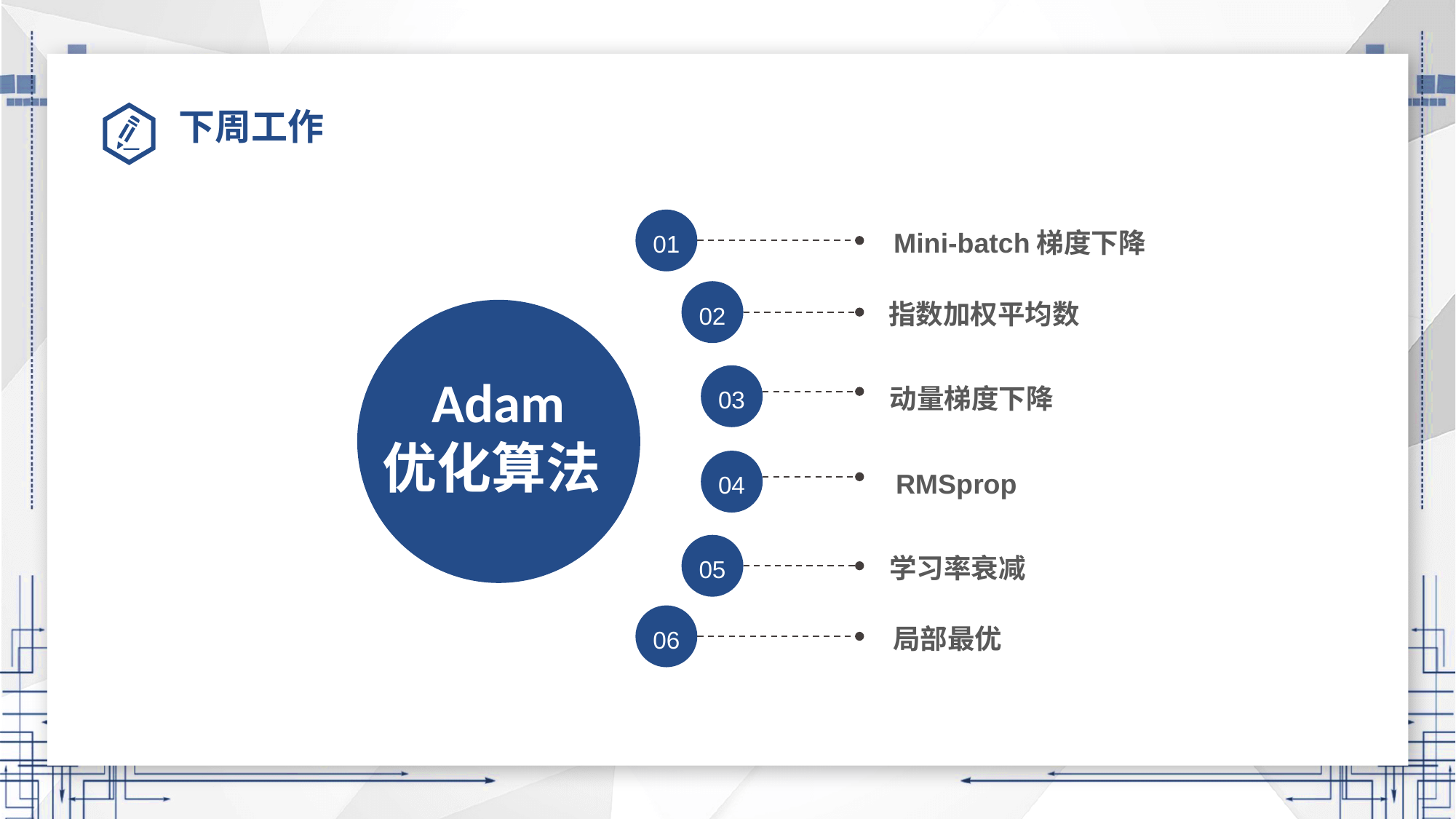

# 下周工作
01
Mini-batch梯度下降
02
指数加权平均数

    Adam
优化算法
03
动量梯度下降
04
RMSprop
05
学习率衰减
06
局部最优